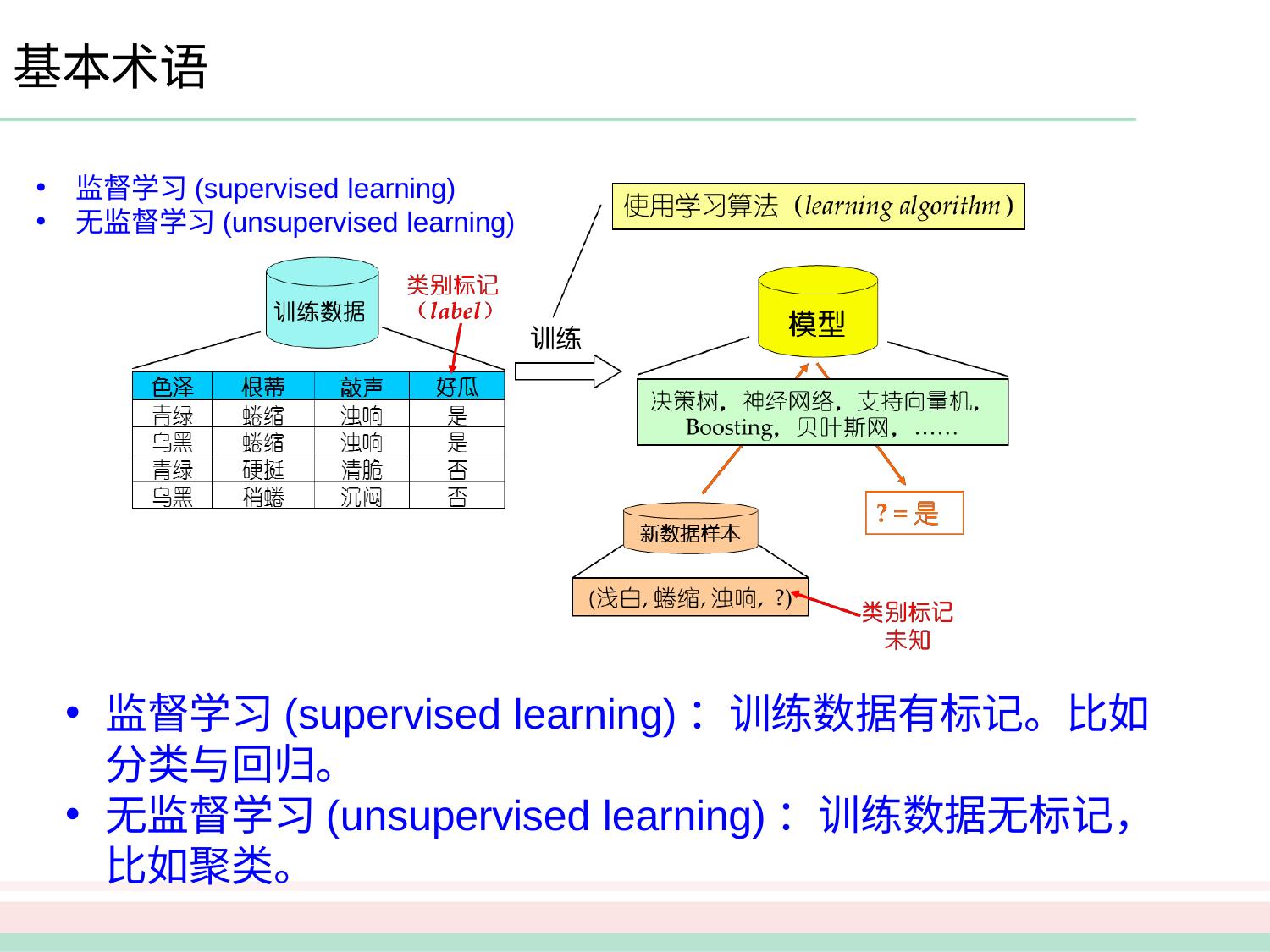

# 基本术语

监督学习(supervised learning)
无监督学习(unsupervised learning)

监督学习(supervised learning)：训练数据有标记。比如分类与回归。
无监督学习(unsupervised learning)：训练数据无标记，比如聚类。